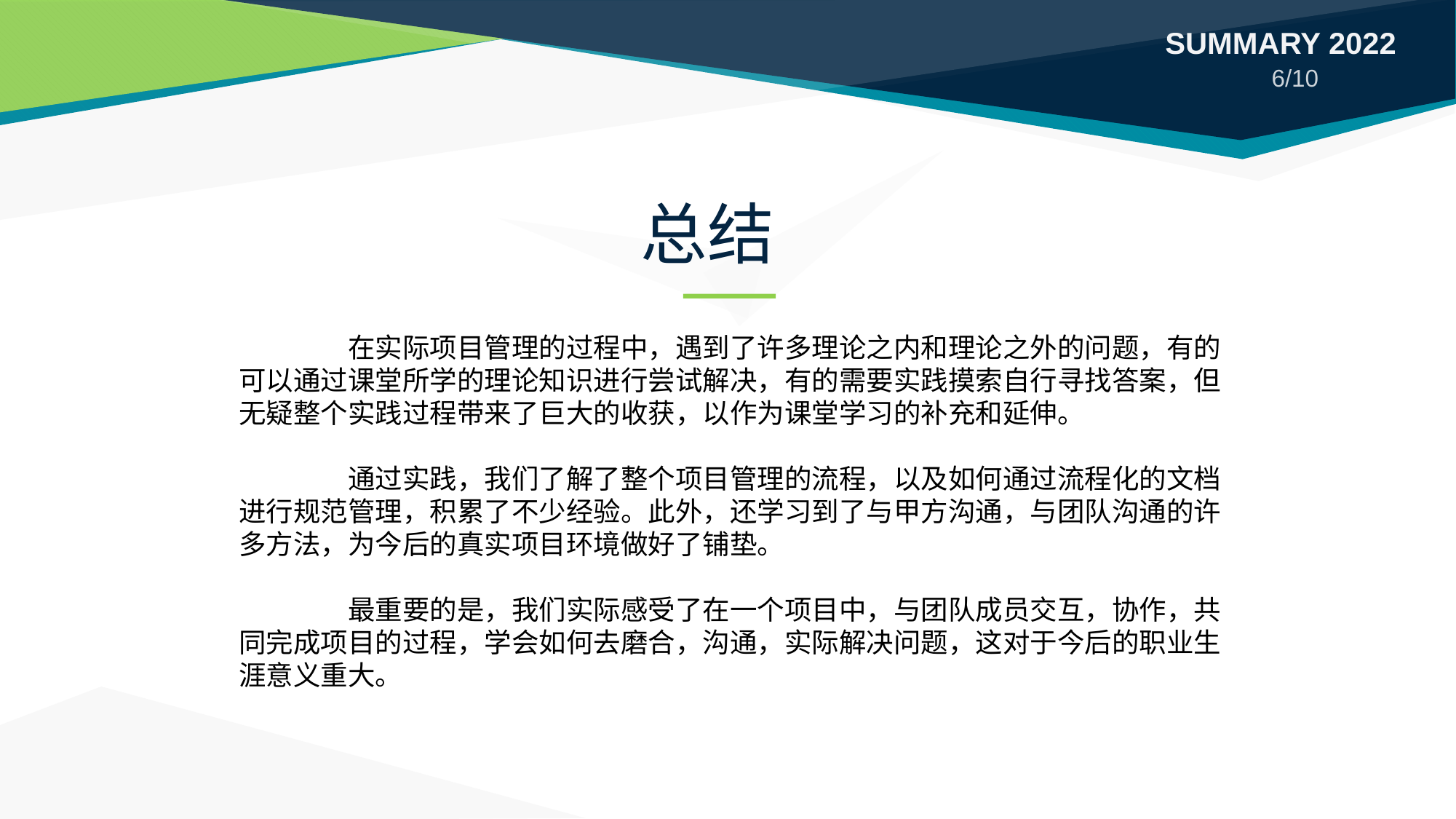

SUMMARY 2022
6/10
总结

	在实际项目管理的过程中，遇到了许多理论之内和理论之外的问题，有的可以通过课堂所学的理论知识进行尝试解决，有的需要实践摸索自行寻找答案，但无疑整个实践过程带来了巨大的收获，以作为课堂学习的补充和延伸。

	通过实践，我们了解了整个项目管理的流程，以及如何通过流程化的文档进行规范管理，积累了不少经验。此外，还学习到了与甲方沟通，与团队沟通的许多方法，为今后的真实项目环境做好了铺垫。

	最重要的是，我们实际感受了在一个项目中，与团队成员交互，协作，共同完成项目的过程，学会如何去磨合，沟通，实际解决问题，这对于今后的职业生涯意义重大。